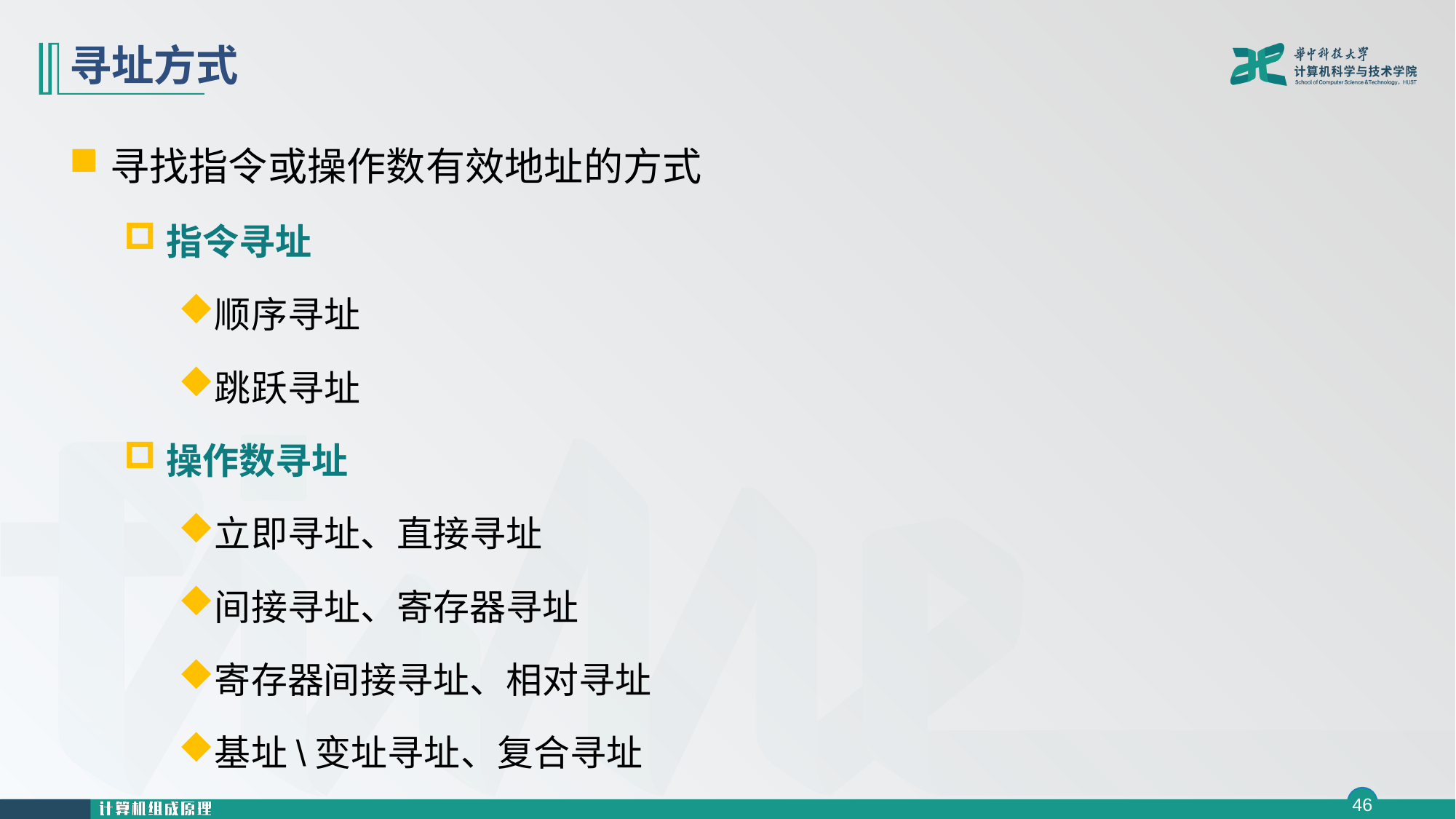

# 寻址方式
寻找指令或操作数有效地址的方式
指令寻址
顺序寻址
跳跃寻址
操作数寻址
立即寻址、直接寻址
间接寻址、寄存器寻址
寄存器间接寻址、相对寻址
基址\变址寻址、复合寻址